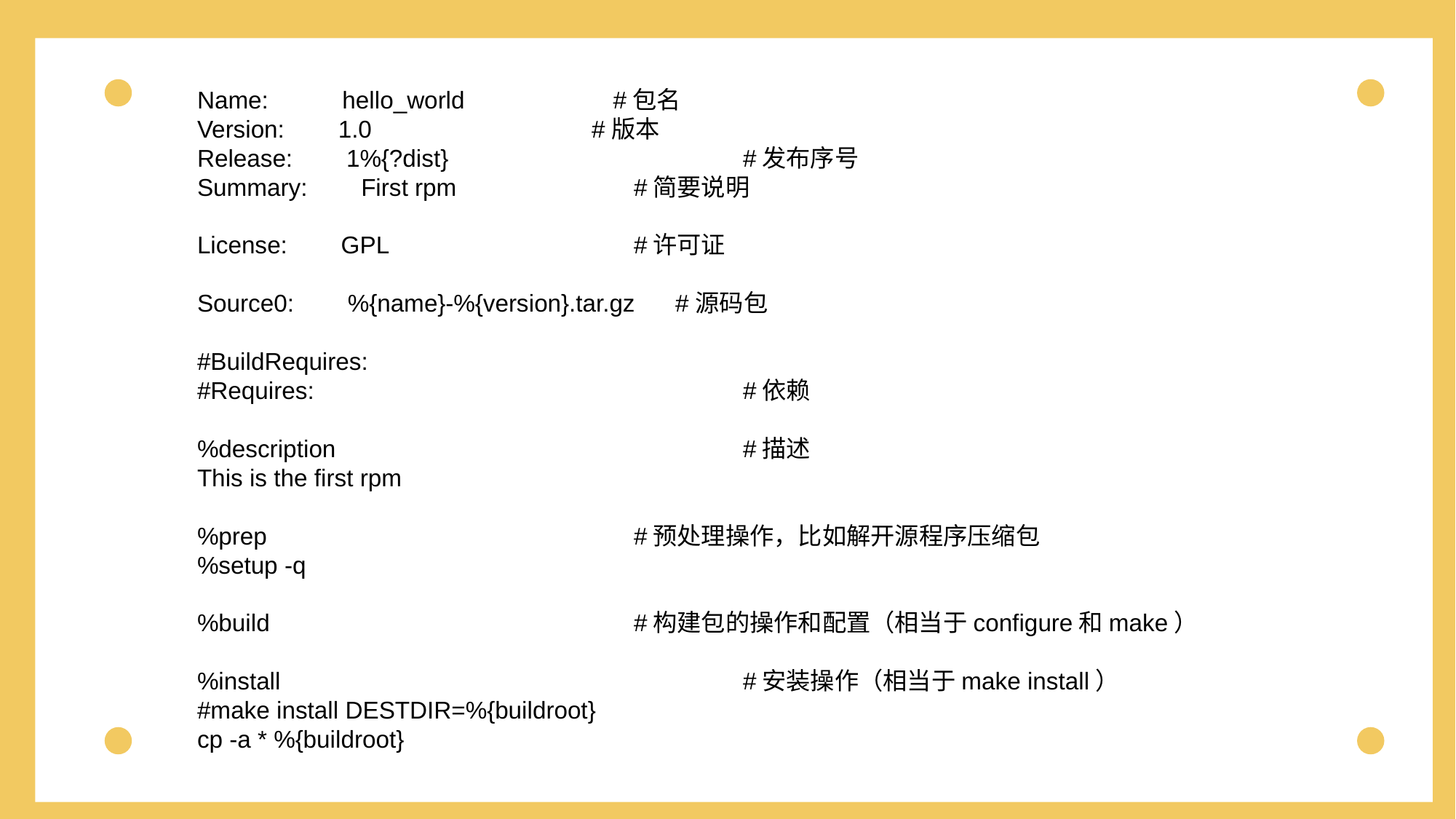

rpmbuild/
├── BUILD
├── RPMS
├── SOURCES
├── SPECS
└── SRPMS
Name:           hello_world                      #包名
Version:        1.0		          #版本
Release:        1%{?dist}			#发布序号
Summary:        First rpm		#简要说明

License:        GPL			#许可证

Source0:        %{name}-%{version}.tar.gz      #源码包

#BuildRequires:
#Requires:				#依赖

%description				#描述
This is the first rpm

%prep				#预处理操作，比如解开源程序压缩包
%setup -q

%build				#构建包的操作和配置（相当于configure和make）

%install					#安装操作（相当于make install）
#make install DESTDIR=%{buildroot}
cp -a * %{buildroot}